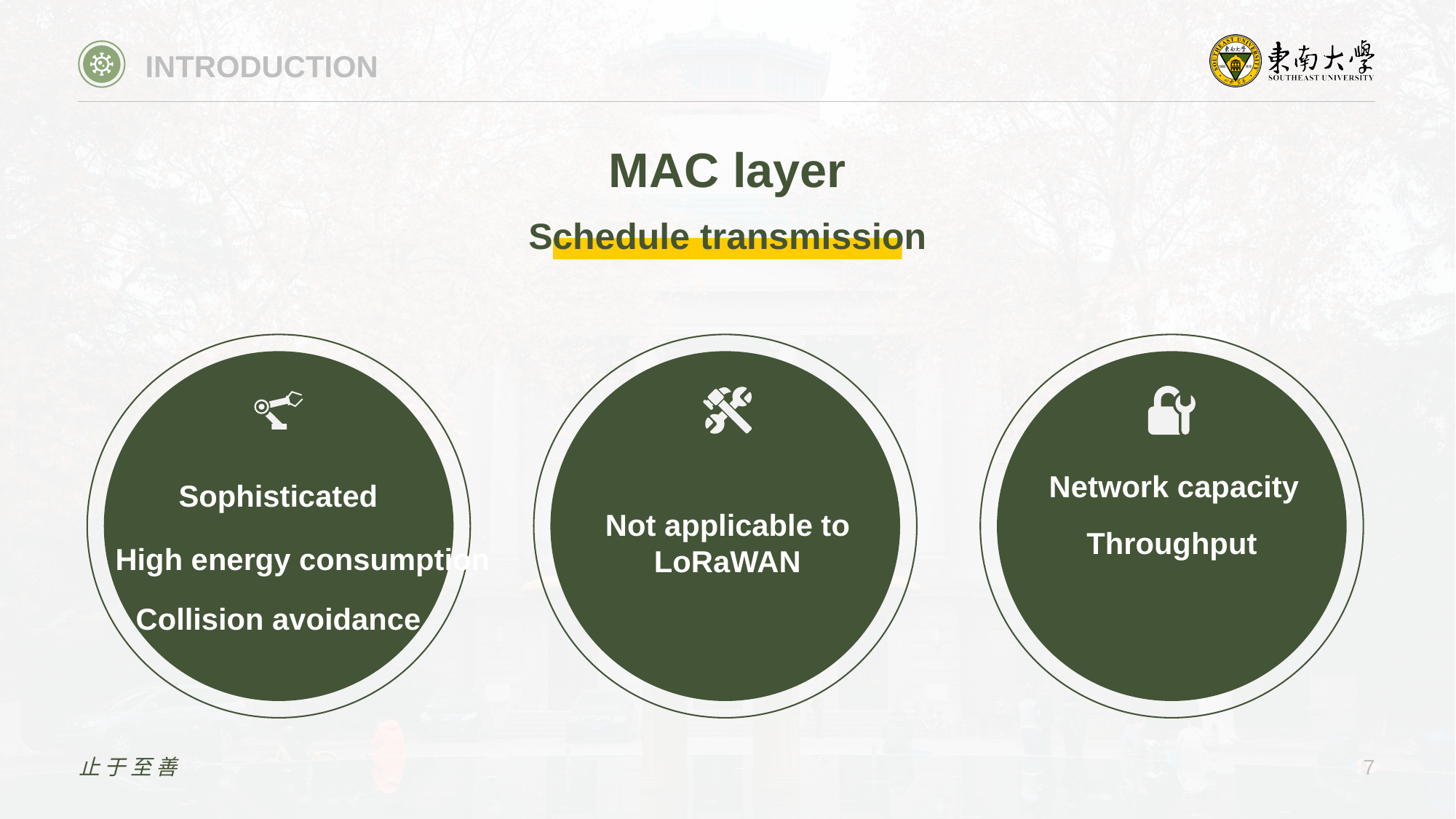

INTRODUCTION
MAC layer
Schedule transmission

Network capacity
Sophisticated
Not applicable to LoRaWAN
Throughput
High energy consumption
Collision avoidance
止于至善
7